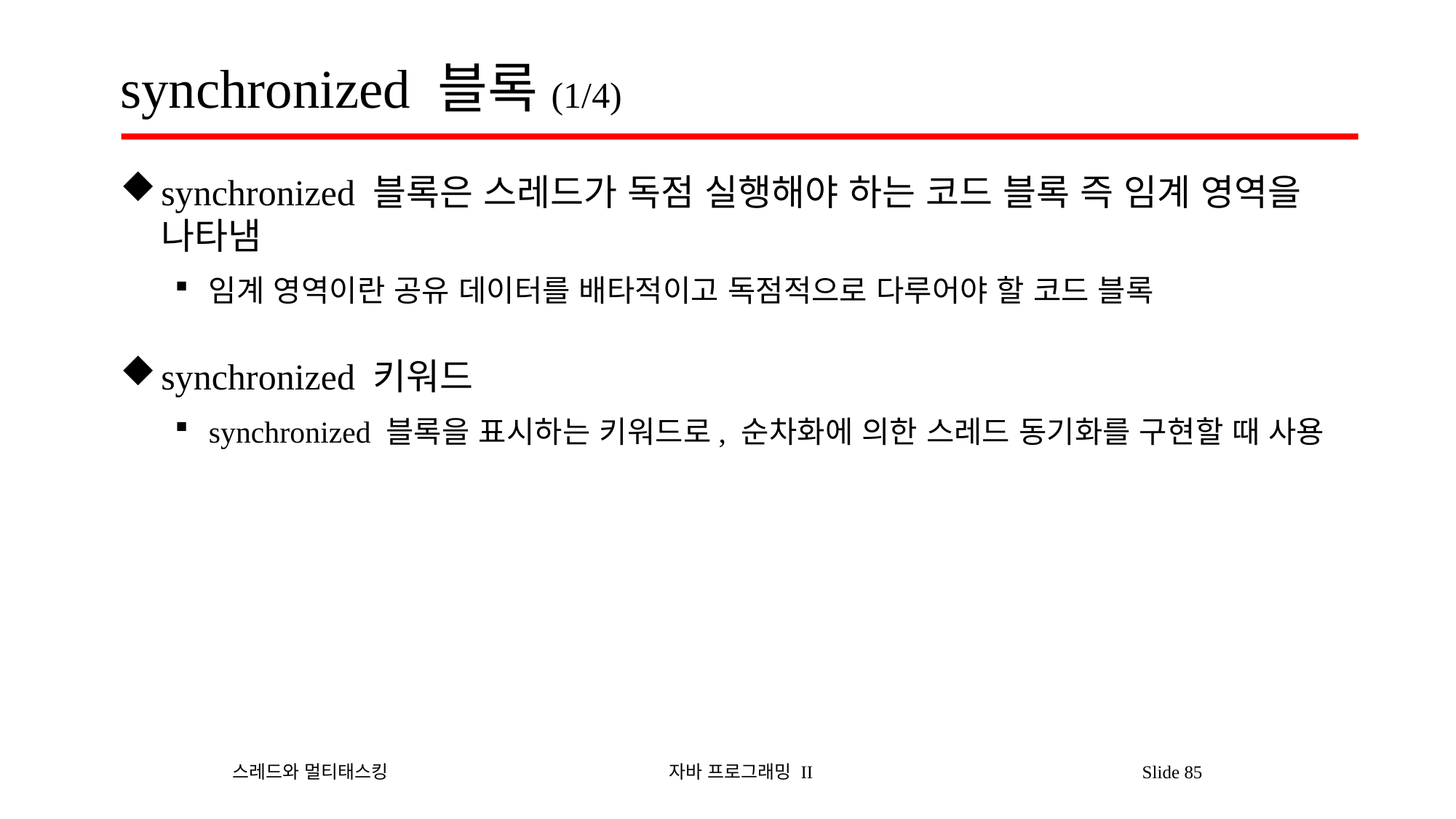

# synchronized 블록(1/4)
synchronized 블록은 스레드가 독점 실행해야 하는 코드 블록 즉 임계 영역을  나타냄
임계 영역이란 공유 데이터를 배타적이고 독점적으로 다루어야 할 코드 블록
synchronized 키워드
synchronized 블록을 표시하는 키워드로, 순차화에 의한 스레드 동기화를 구현할 때 사용